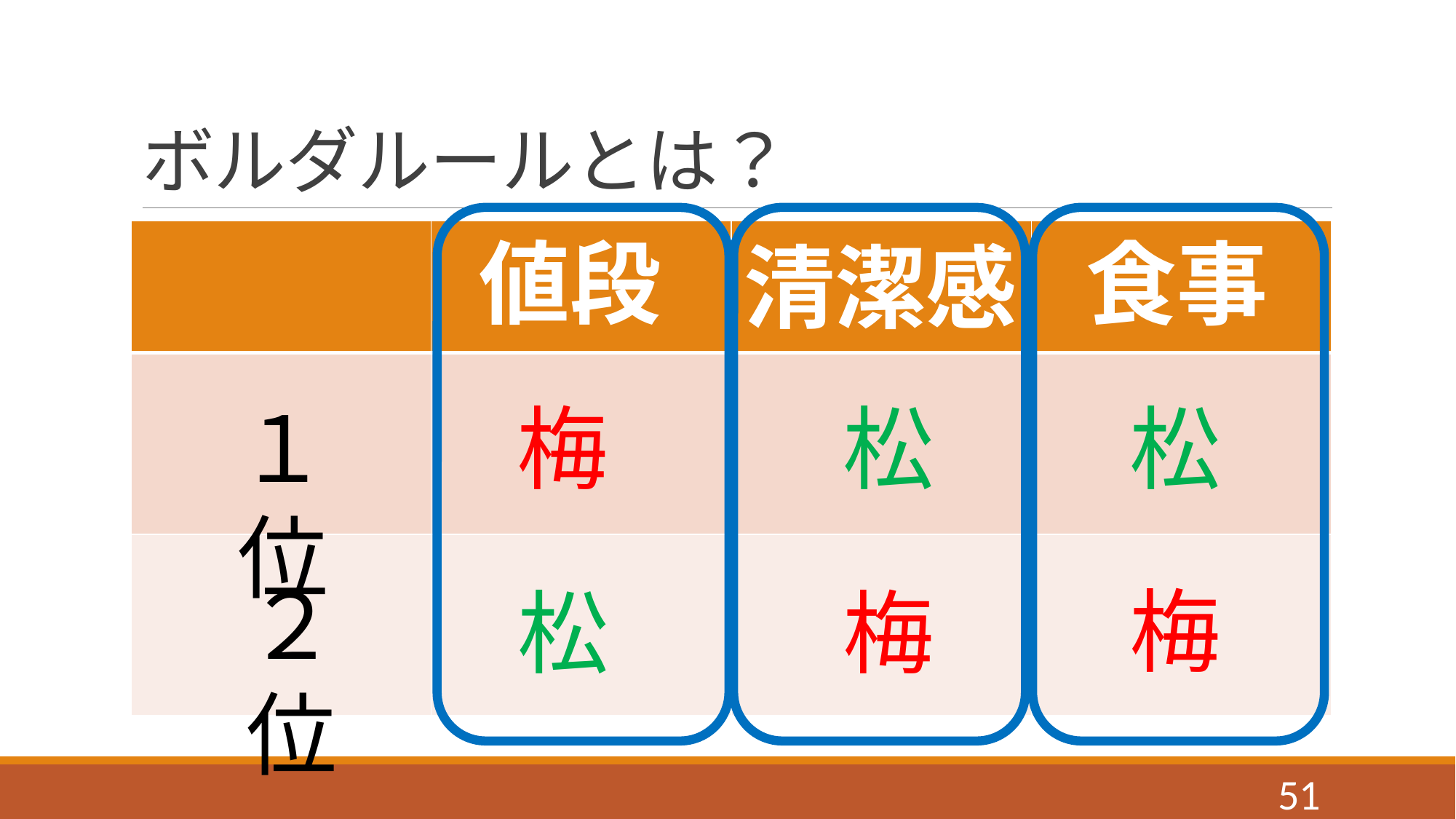

# ボルダルールとは？

|  |  |  |  |
| --- | --- | --- | --- |
|  |  |  |  |
|  |  |  |  |
値段

食事

清潔感

１位
梅
松
松
２位
梅
梅
松
51